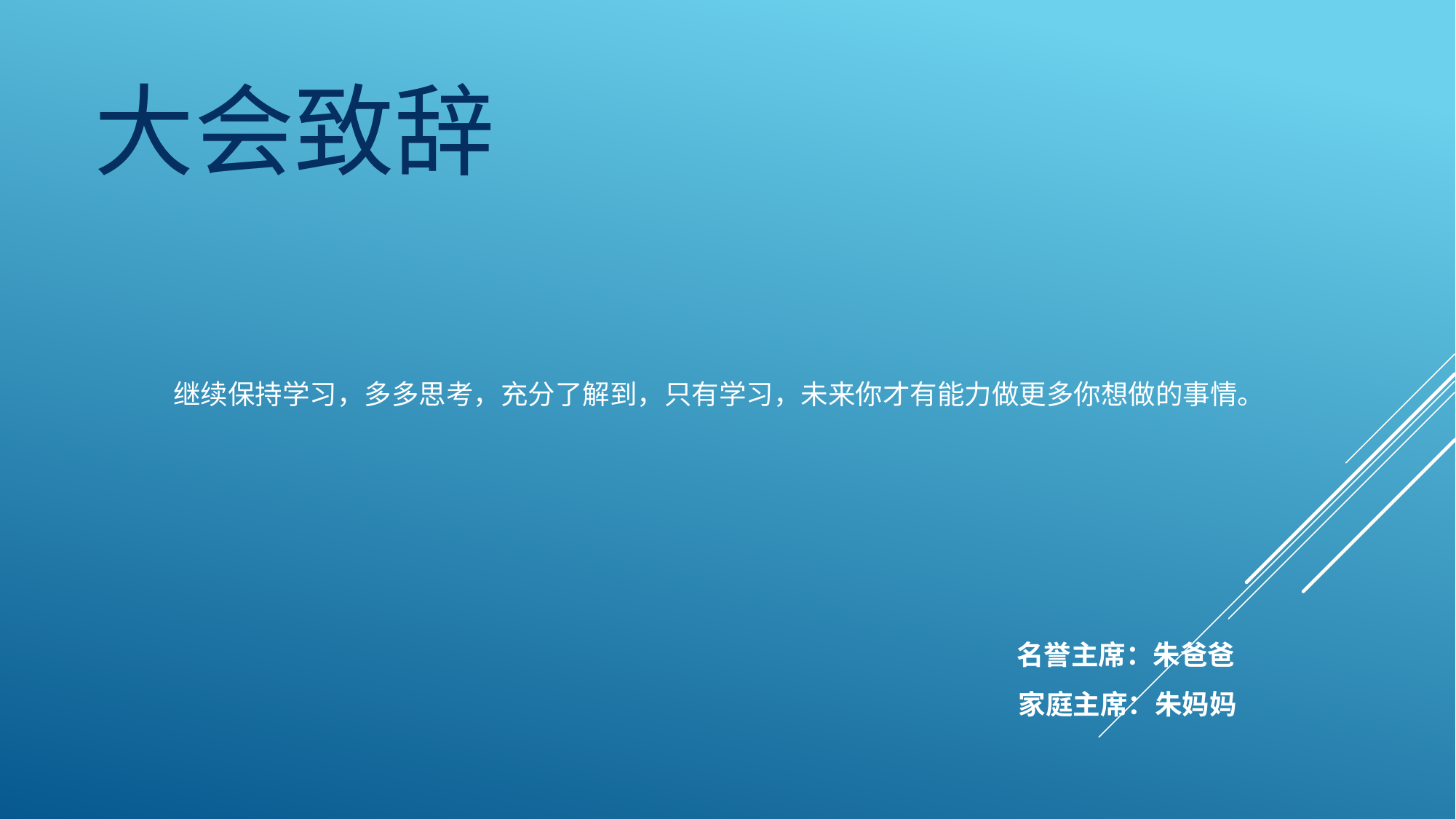

大会致辞
继续保持学习，多多思考，充分了解到，只有学习，未来你才有能力做更多你想做的事情。
名誉主席：朱爸爸
家庭主席：朱妈妈